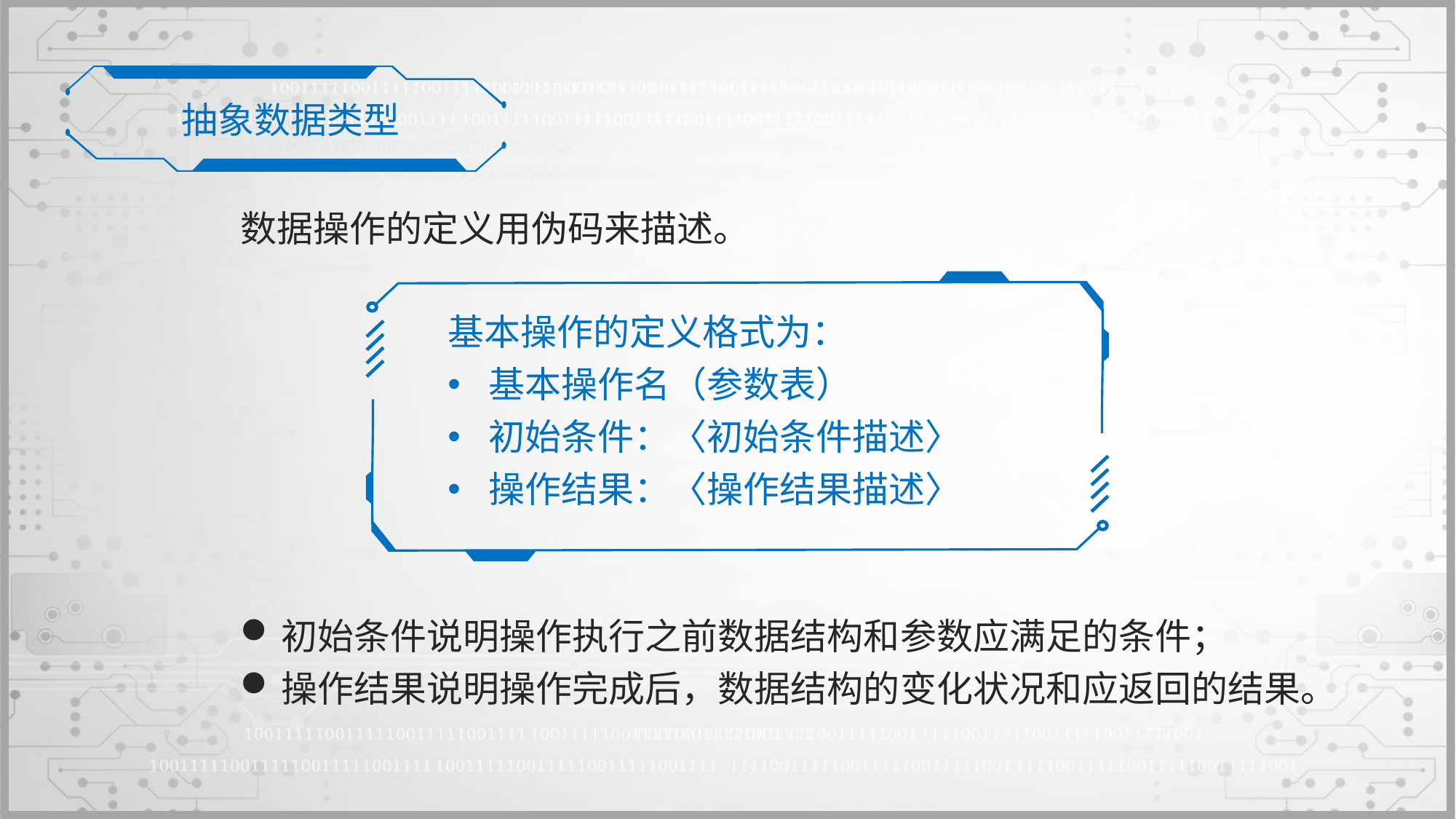

抽象数据类型
数据操作的定义用伪码来描述。

基本操作的定义格式为：
基本操作名（参数表）
初始条件：〈初始条件描述〉
操作结果：〈操作结果描述〉
初始条件说明操作执行之前数据结构和参数应满足的条件；
操作结果说明操作完成后，数据结构的变化状况和应返回的结果。